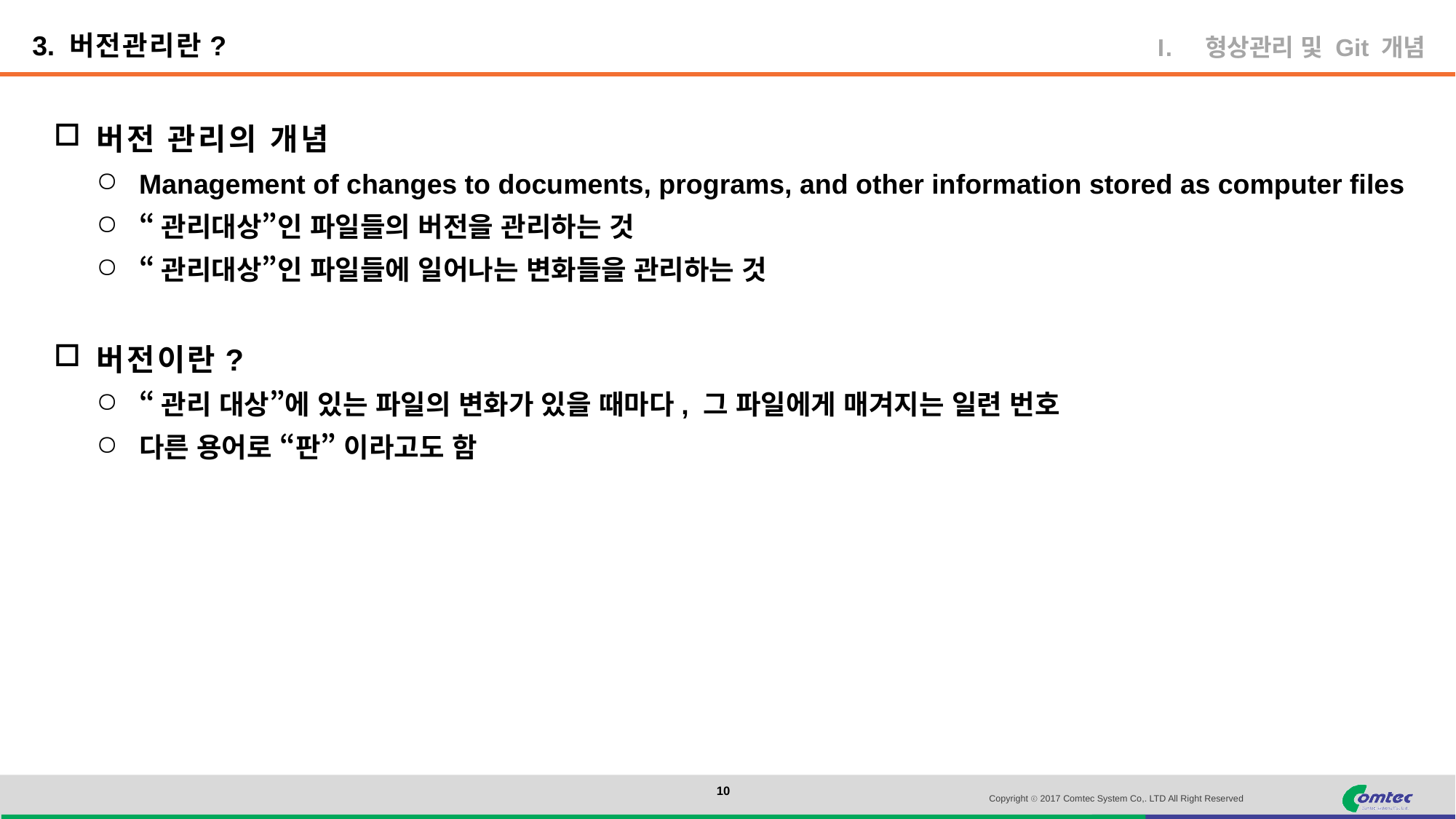

3. 버전관리란?
형상관리 및 Git 개념
버전 관리의 개념
Management of changes to documents, programs, and other information stored as computer files
“관리대상”인 파일들의 버전을 관리하는 것
“관리대상”인 파일들에 일어나는 변화들을 관리하는 것

버전이란?
“관리 대상”에 있는 파일의 변화가 있을 때마다, 그 파일에게 매겨지는 일련 번호
다른 용어로 “판” 이라고도 함